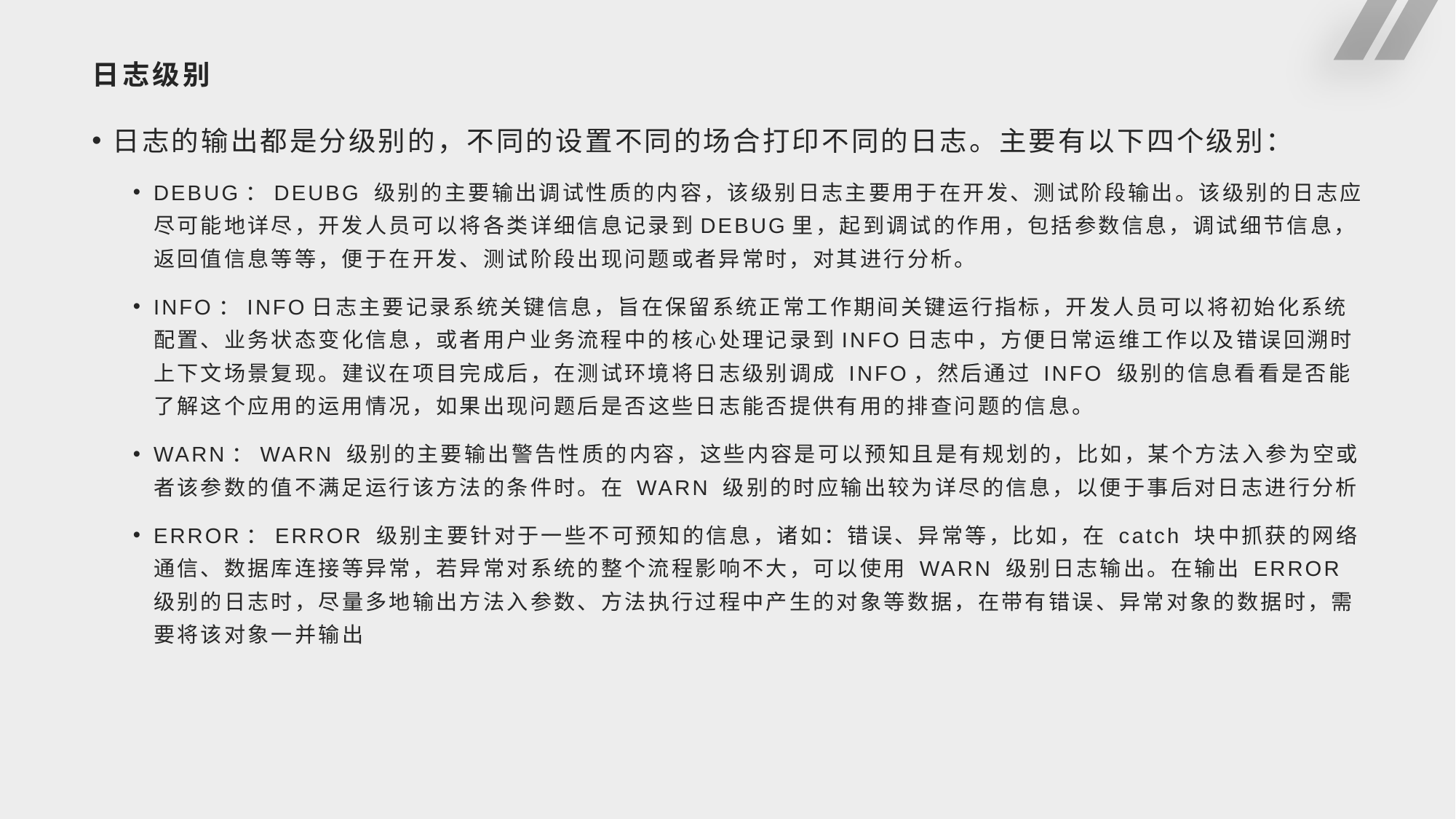

# 日志级别
日志的输出都是分级别的，不同的设置不同的场合打印不同的日志。主要有以下四个级别：
DEBUG：DEUBG 级别的主要输出调试性质的内容，该级别日志主要用于在开发、测试阶段输出。该级别的日志应尽可能地详尽，开发人员可以将各类详细信息记录到DEBUG里，起到调试的作用，包括参数信息，调试细节信息，返回值信息等等，便于在开发、测试阶段出现问题或者异常时，对其进行分析。
INFO：INFO日志主要记录系统关键信息，旨在保留系统正常工作期间关键运行指标，开发人员可以将初始化系统配置、业务状态变化信息，或者用户业务流程中的核心处理记录到INFO日志中，方便日常运维工作以及错误回溯时上下文场景复现。建议在项目完成后，在测试环境将日志级别调成 INFO，然后通过 INFO 级别的信息看看是否能了解这个应用的运用情况，如果出现问题后是否这些日志能否提供有用的排查问题的信息。
WARN：WARN 级别的主要输出警告性质的内容，这些内容是可以预知且是有规划的，比如，某个方法入参为空或者该参数的值不满足运行该方法的条件时。在 WARN 级别的时应输出较为详尽的信息，以便于事后对日志进行分析
ERROR：ERROR 级别主要针对于一些不可预知的信息，诸如：错误、异常等，比如，在 catch 块中抓获的网络通信、数据库连接等异常，若异常对系统的整个流程影响不大，可以使用 WARN 级别日志输出。在输出 ERROR 级别的日志时，尽量多地输出方法入参数、方法执行过程中产生的对象等数据，在带有错误、异常对象的数据时，需要将该对象一并输出